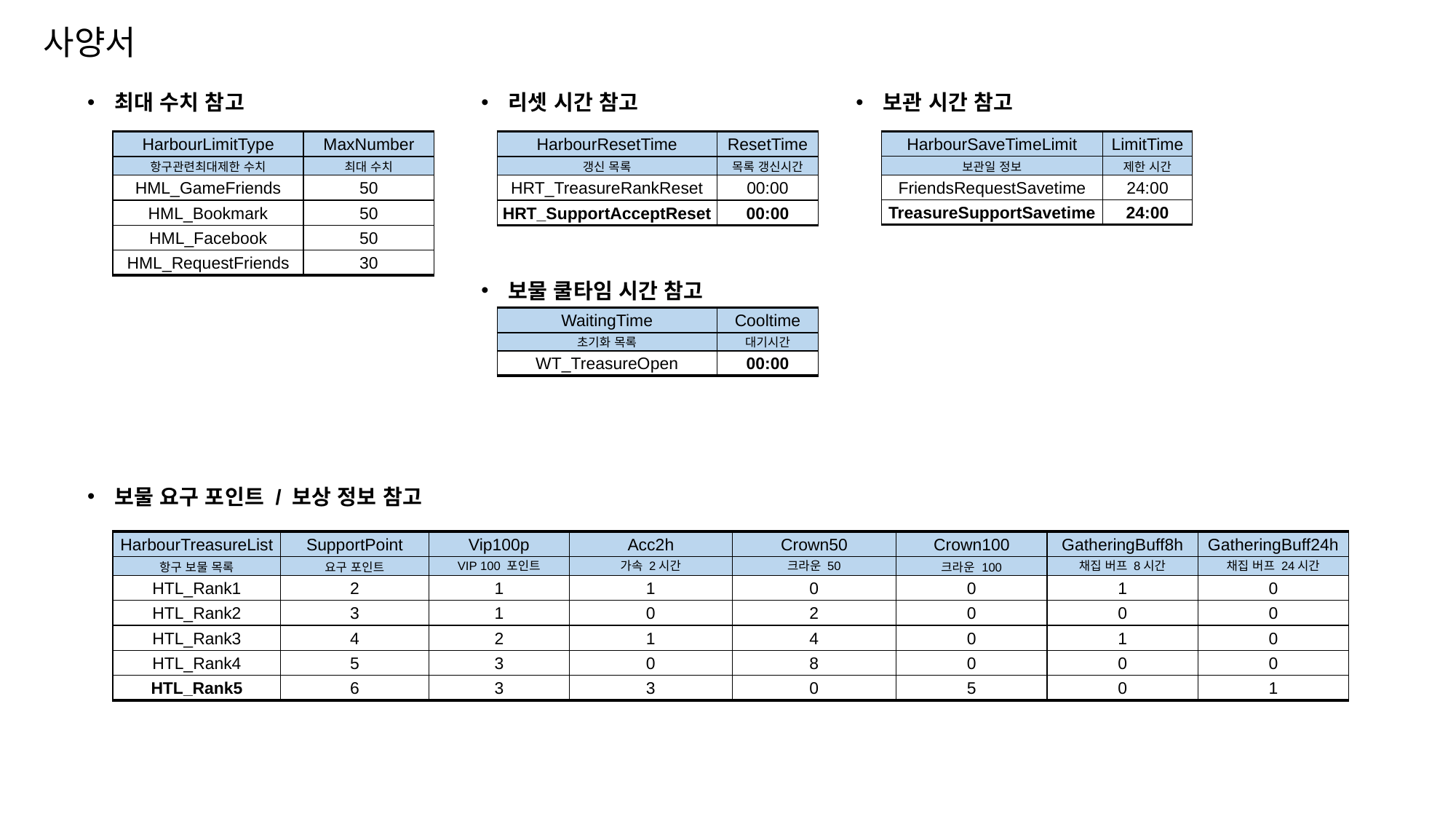

사양서
최대 수치 참고
리셋 시간 참고
보관 시간 참고
| HarbourLimitType | MaxNumber |
| --- | --- |
| 항구관련최대제한 수치 | 최대 수치 |
| HML\_GameFriends | 50 |
| HML\_Bookmark | 50 |
| HML\_Facebook | 50 |
| HML\_RequestFriends | 30 |
| HarbourResetTime | ResetTime |
| --- | --- |
| 갱신 목록 | 목록 갱신시간 |
| HRT\_TreasureRankReset | 00:00 |
| HRT\_SupportAcceptReset | 00:00 |
| HarbourSaveTimeLimit | LimitTime |
| --- | --- |
| 보관일 정보 | 제한 시간 |
| FriendsRequestSavetime | 24:00 |
| TreasureSupportSavetime | 24:00 |
보물 쿨타임 시간 참고
| WaitingTime | Cooltime |
| --- | --- |
| 초기화 목록 | 대기시간 |
| WT\_TreasureOpen | 00:00 |
보물 요구 포인트 / 보상 정보 참고
| HarbourTreasureList | SupportPoint | Vip100p | Acc2h | Crown50 | Crown100 | GatheringBuff8h | GatheringBuff24h |
| --- | --- | --- | --- | --- | --- | --- | --- |
| 항구 보물 목록 | 요구 포인트 | VIP 100 포인트 | 가속 2시간 | 크라운 50 | 크라운 100 | 채집 버프 8시간 | 채집 버프 24시간 |
| HTL\_Rank1 | 2 | 1 | 1 | 0 | 0 | 1 | 0 |
| HTL\_Rank2 | 3 | 1 | 0 | 2 | 0 | 0 | 0 |
| HTL\_Rank3 | 4 | 2 | 1 | 4 | 0 | 1 | 0 |
| HTL\_Rank4 | 5 | 3 | 0 | 8 | 0 | 0 | 0 |
| HTL\_Rank5 | 6 | 3 | 3 | 0 | 5 | 0 | 1 |